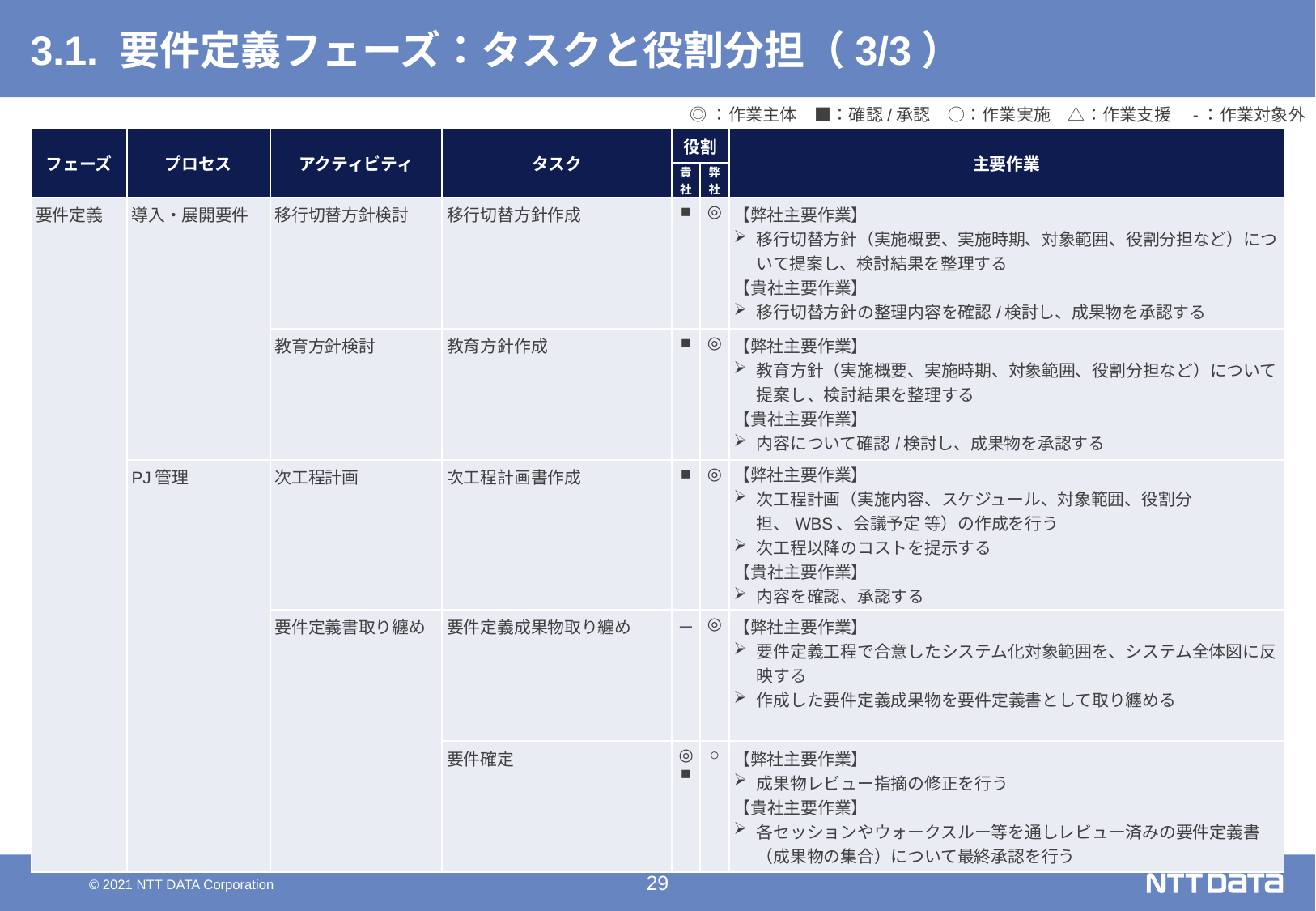

# 3.1. 要件定義フェーズ：タスクと役割分担（3/3）
◎：作業主体　■：確認/承認　○：作業実施　△：作業支援　-：作業対象外
| フェーズ | プロセス | アクティビティ | タスク | 役割 |  | 主要作業 |
| --- | --- | --- | --- | --- | --- | --- |
|  |  |  |  | 貴社 | 弊社 |  |
| 要件定義 | 導入・展開要件 | 移行切替方針検討 | 移行切替方針作成 | ■ | ◎ | 【弊社主要作業】 移行切替方針（実施概要、実施時期、対象範囲、役割分担など）について提案し、検討結果を整理する 【貴社主要作業】 移行切替方針の整理内容を確認/検討し、成果物を承認する |
|  |  | 教育方針検討 | 教育方針作成 | ■ | ◎ | 【弊社主要作業】 教育方針（実施概要、実施時期、対象範囲、役割分担など）について提案し、検討結果を整理する 【貴社主要作業】 内容について確認/検討し、成果物を承認する |
|  | PJ管理 | 次工程計画 | 次工程計画書作成 | ■ | ◎ | 【弊社主要作業】 次工程計画（実施内容、スケジュール、対象範囲、役割分担、WBS、会議予定 等）の作成を行う 次工程以降のコストを提示する 【貴社主要作業】 内容を確認、承認する |
|  |  | 要件定義書取り纏め | 要件定義成果物取り纏め | － | ◎ | 【弊社主要作業】 要件定義工程で合意したシステム化対象範囲を、システム全体図に反映する 作成した要件定義成果物を要件定義書として取り纏める |
|  |  |  | 要件確定 | ◎ ■ | ○ | 【弊社主要作業】 成果物レビュー指摘の修正を行う 【貴社主要作業】 各セッションやウォークスルー等を通しレビュー済みの要件定義書（成果物の集合）について最終承認を行う |